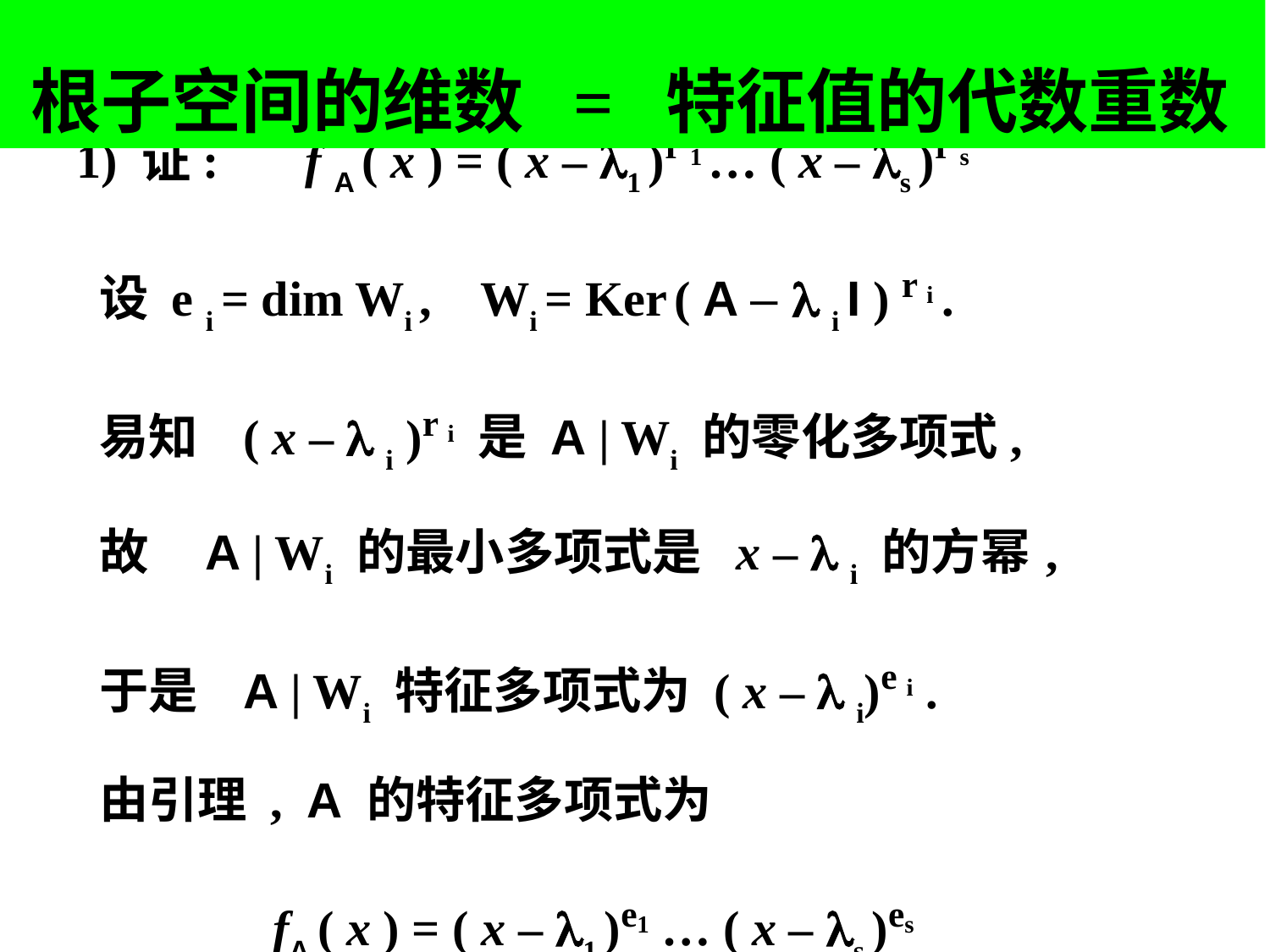

根子空间的维数  =  特征值的代数重数
1) 证:       f A ( x ) = ( x – λ1 )r 1 … ( x – λs )r s
 设 e i = dim Wi ,    Wi = Ker ( A – λ i I ) r i .
 易知   ( x – λ i )r i 是 A | Wi 的零化多项式,
 故    A | Wi 的最小多项式是  x – λ i 的方幂 ,
 于是   A | Wi 特征多项式为 ( x – λ i)e i  .
 由引理 ,  A 的特征多项式为
                fA ( x ) = ( x – λ1 )e1 … ( x – λs )es
又 λ1 , … , λs 互异,  对比得  e i =  ( λ i 的代数重数 ) r i